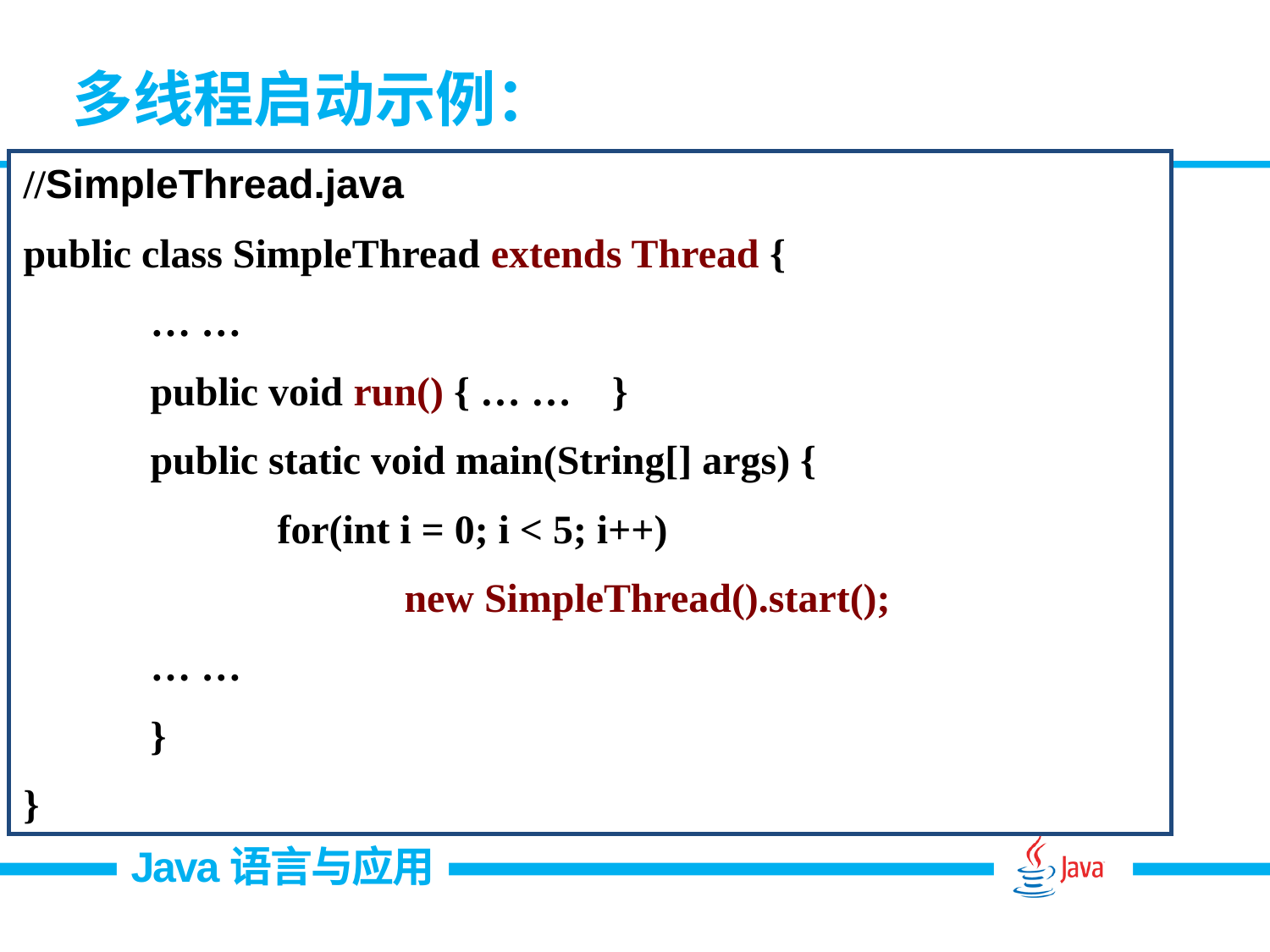

# 多线程启动示例：
//SimpleThread.java
public class SimpleThread extends Thread {
	… …
	public void run() { … …    }
	public static void main(String[] args) {
		for(int i = 0; i < 5; i++)
      			new SimpleThread().start();
  	… …
	}
}